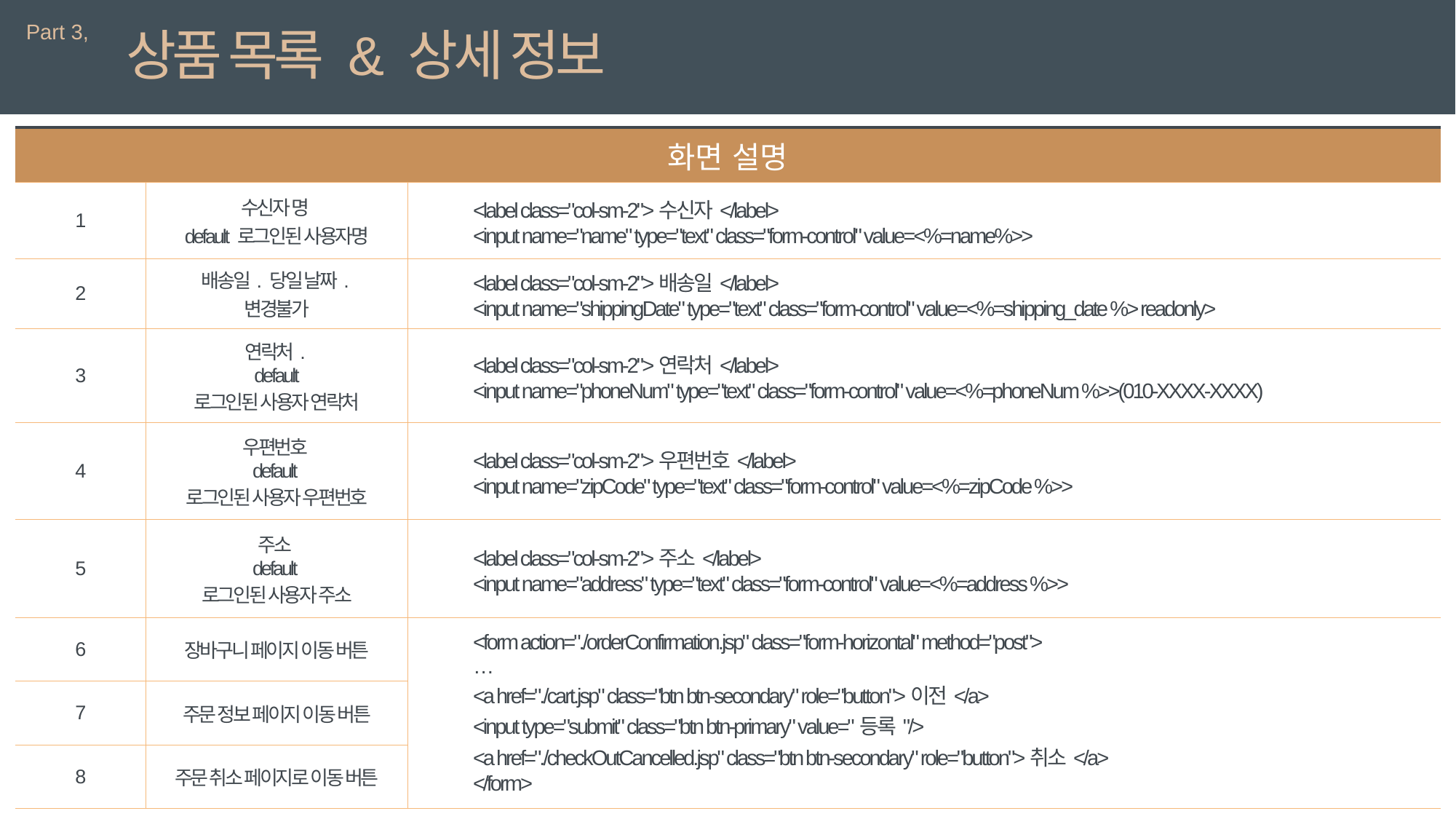

Part 3,
상품 목록 & 상세 정보
| 화면 설명 |  | 상세 설명 |
| --- | --- | --- |
| 1 | 수신자 명 default 로그인된 사용자명 | <label class="col-sm-2">수신자</label> <input name="name" type="text" class="form-control" value=<%=name%>> |
| 2 | 배송일. 당일 날짜. 변경불가 | <label class="col-sm-2">배송일</label> <input name="shippingDate" type="text" class="form-control" value=<%=shipping\_date %> readonly> |
| 3 | 연락처. default 로그인된 사용자 연락처 | <label class="col-sm-2">연락처</label> <input name="phoneNum" type="text" class="form-control" value=<%=phoneNum %>>(010-XXXX-XXXX) |
| 4 | 우편번호 default 로그인된 사용자 우편번호 | <label class="col-sm-2">우편번호</label> <input name="zipCode" type="text" class="form-control" value=<%=zipCode %>> |
| 5 | 주소 default 로그인된 사용자 주소 | <label class="col-sm-2">주소</label> <input name="address" type="text" class="form-control" value=<%=address %>> |
| 6 | 장바구니 페이지 이동 버튼 | <form action="./orderConfirmation.jsp" class="form-horizontal" method="post"> … <a href="./cart.jsp" class="btn btn-secondary" role="button">이전</a> <input type="submit" class="btn btn-primary" value="등록"/> <a href="./checkOutCancelled.jsp" class="btn btn-secondary" role="button">취소</a> </form> |
| 7 | 주문 정보 페이지 이동 버튼 |  |
| 8 | 주문 취소 페이지로 이동 버튼 |  |